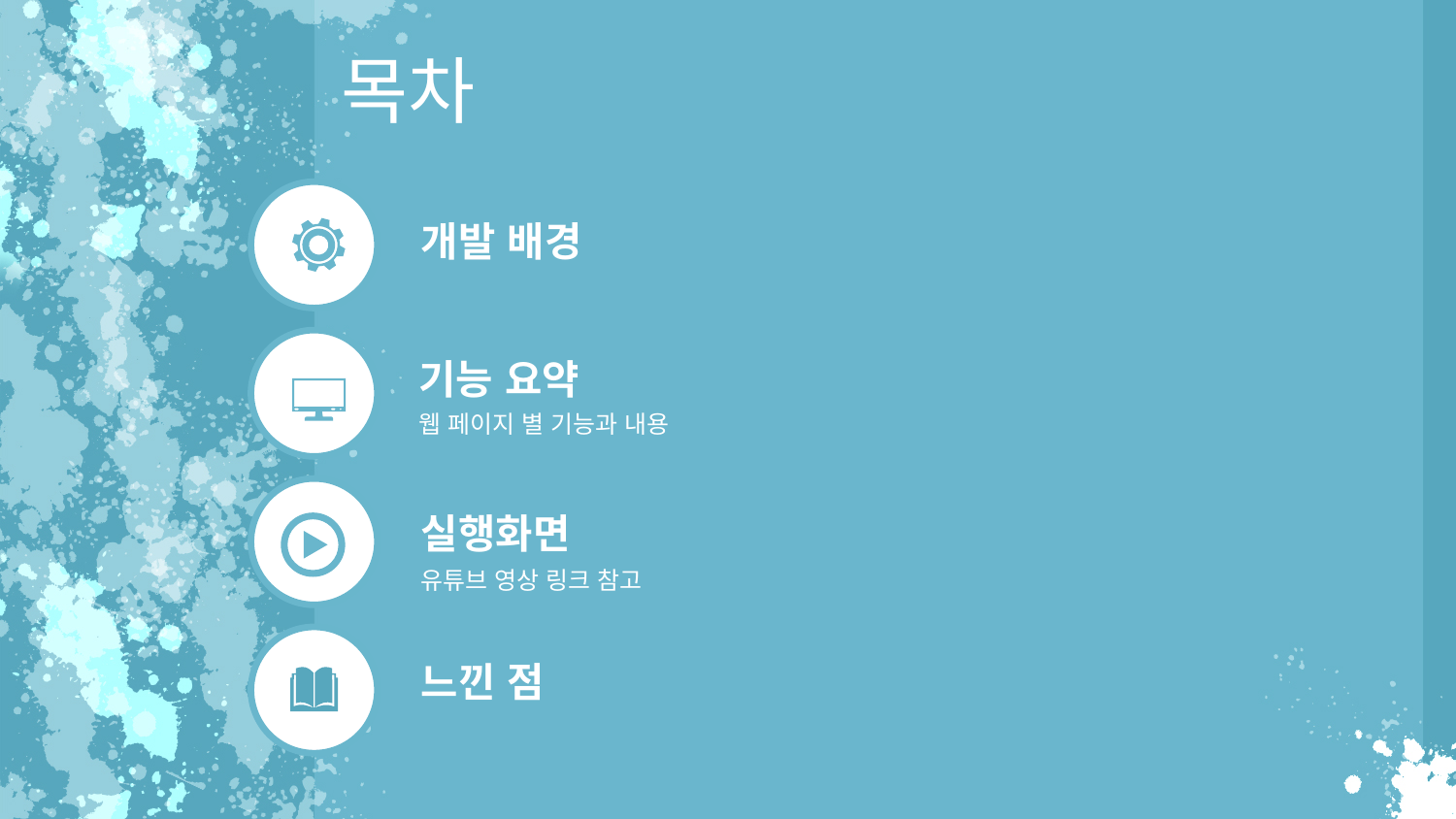

목차

개발 배경

기능 요약
웹 페이지 별 기능과 내용

실행화면
유튜브 영상 링크 참고

느낀 점